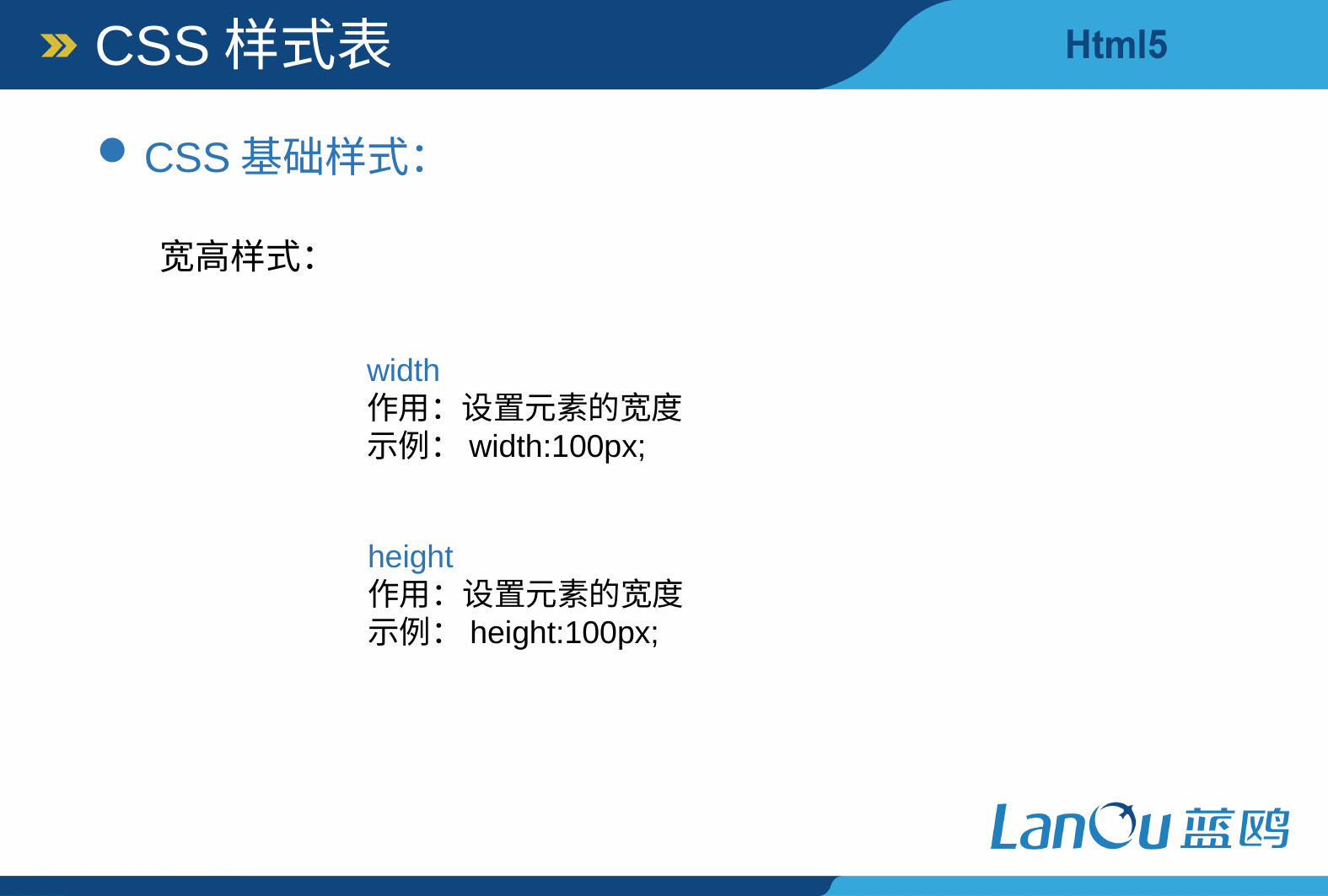

CSS样式表
CSS基础样式：
宽高样式：
width
作用：设置元素的宽度
示例：width:100px;
height
作用：设置元素的宽度
示例：height:100px;